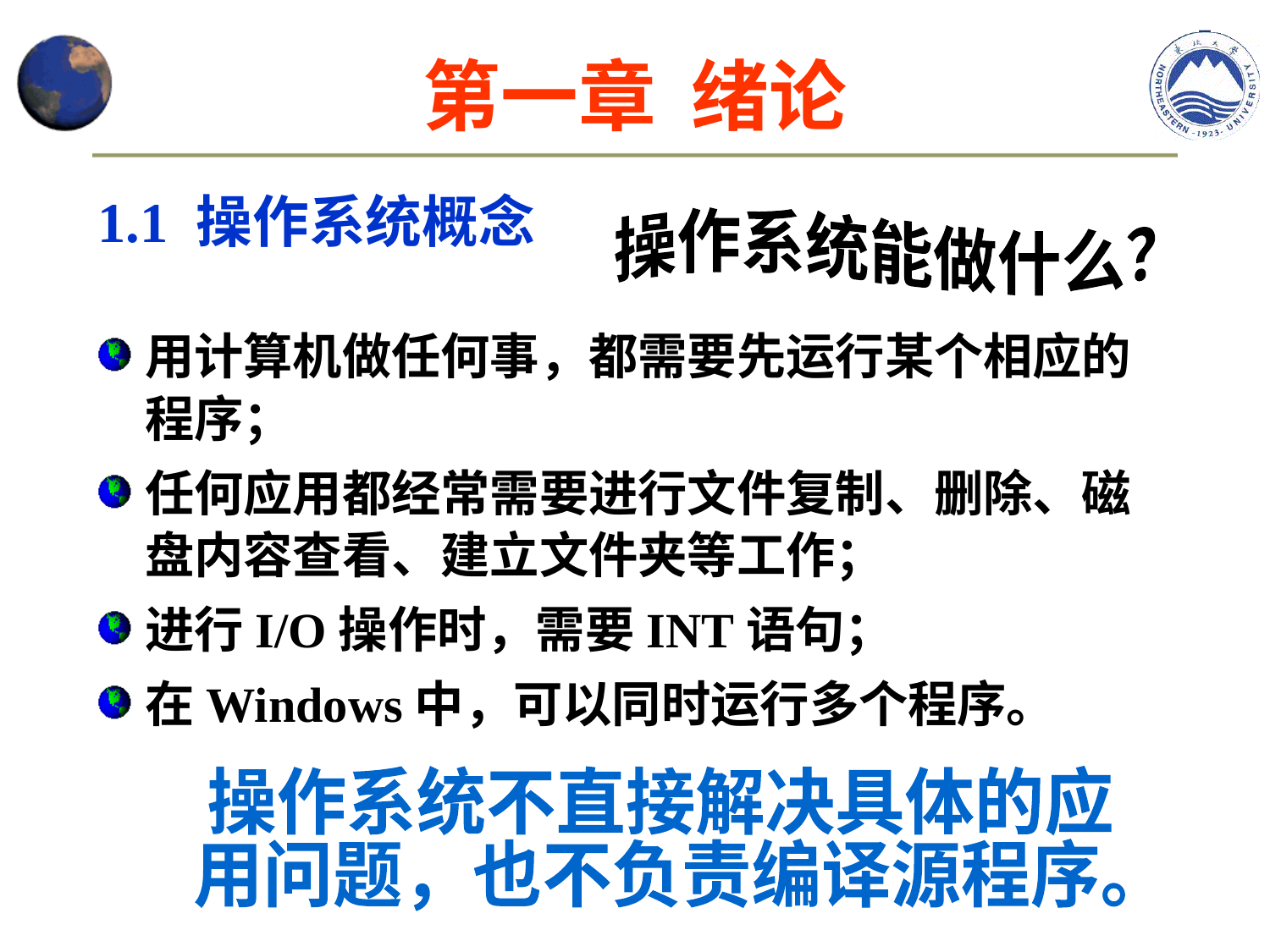

# 第一章  绪论
1.1 操作系统概念
操作系统能做什么？
用计算机做任何事，都需要先运行某个相应的程序；
任何应用都经常需要进行文件复制、删除、磁盘内容查看、建立文件夹等工作；
进行I/O操作时，需要INT语句；
在Windows中，可以同时运行多个程序。
操作系统不直接解决具体的应
用问题，也不负责编译源程序。